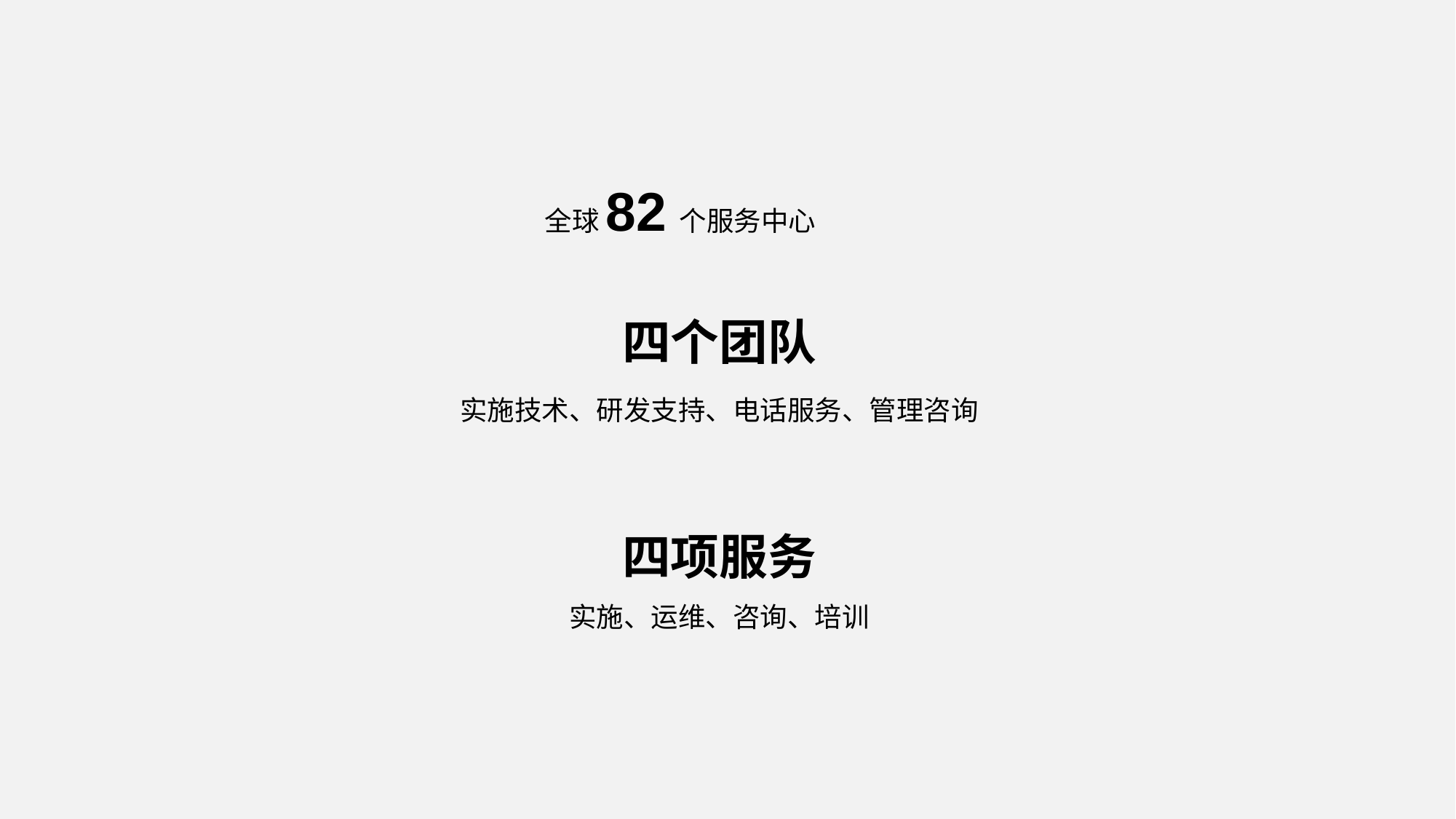

全球82个服务中心
四个团队
实施技术、研发支持、电话服务、管理咨询
四项服务
实施、运维、咨询、培训